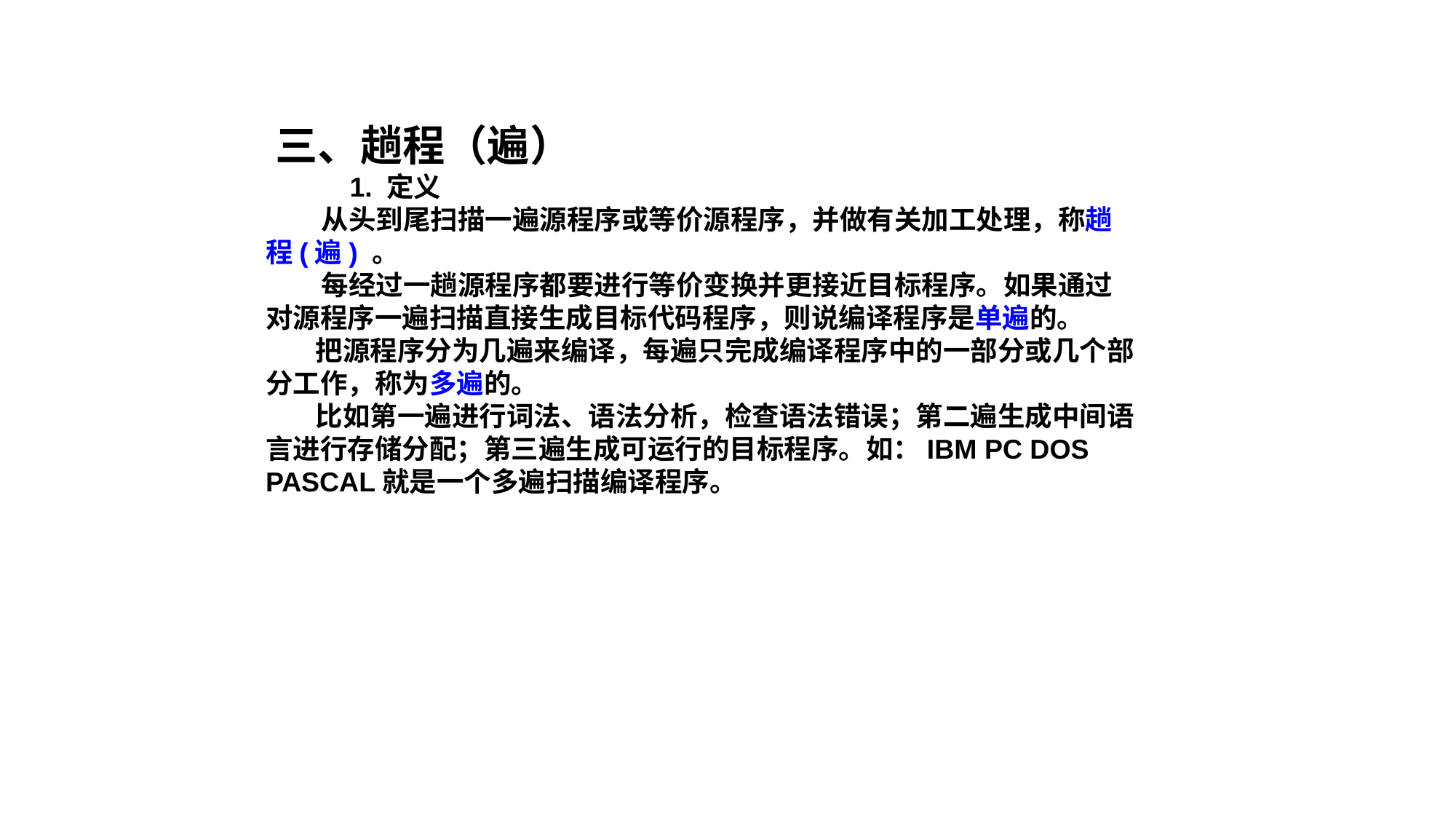

三、趟程（遍）
           1. 定义
        从头到尾扫描一遍源程序或等价源程序，并做有关加工处理，称趟程(遍) 。
        每经过一趟源程序都要进行等价变换并更接近目标程序。如果通过对源程序一遍扫描直接生成目标代码程序，则说编译程序是单遍的。
       把源程序分为几遍来编译，每遍只完成编译程序中的一部分或几个部分工作，称为多遍的。
       比如第一遍进行词法、语法分析，检查语法错误；第二遍生成中间语言进行存储分配；第三遍生成可运行的目标程序。如：IBM PC DOS  PASCAL就是一个多遍扫描编译程序。